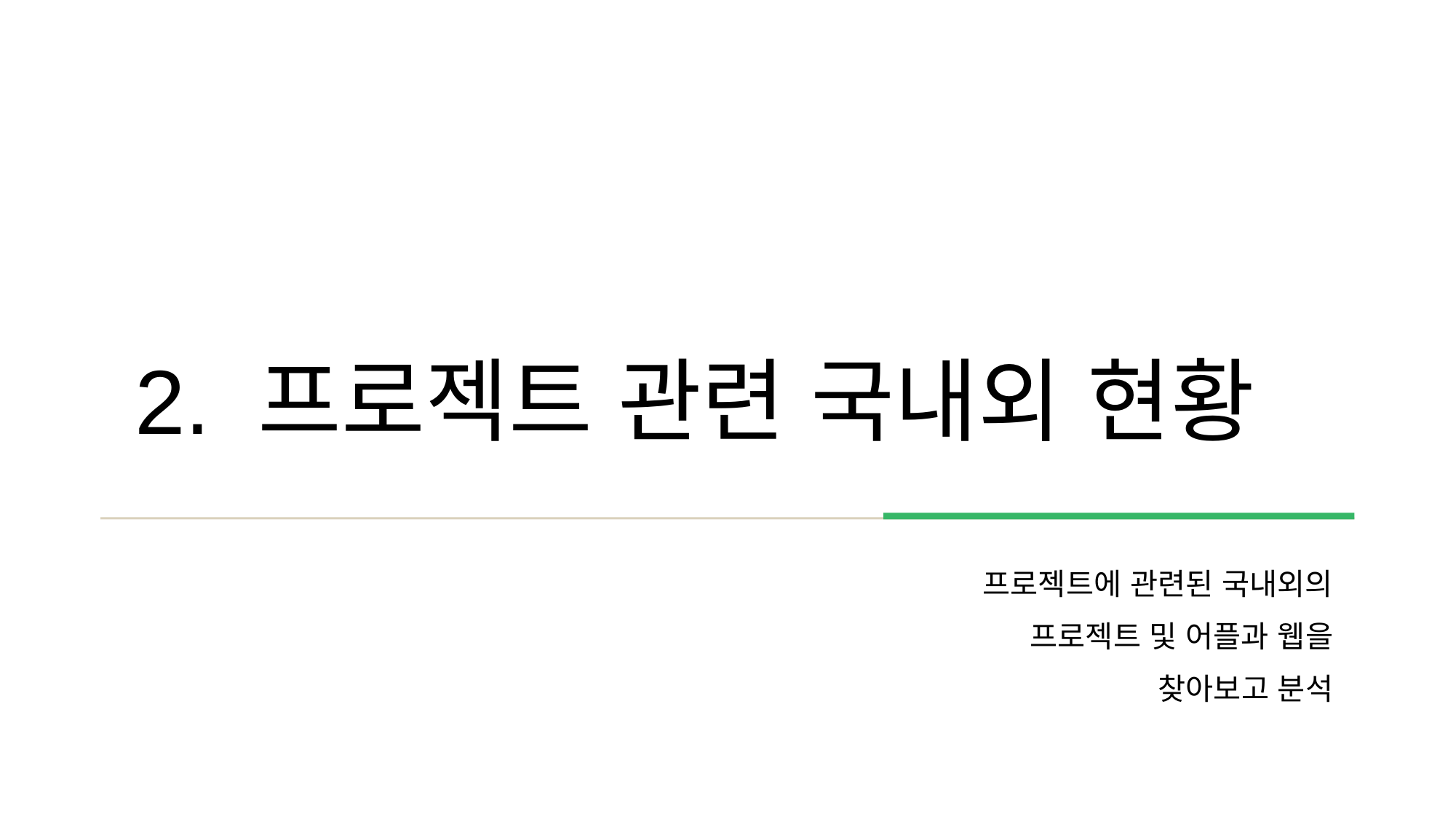

# 2. 프로젝트 관련 국내외 현황

프로젝트에 관련된 국내외의
 프로젝트 및 어플과 웹을
찾아보고 분석